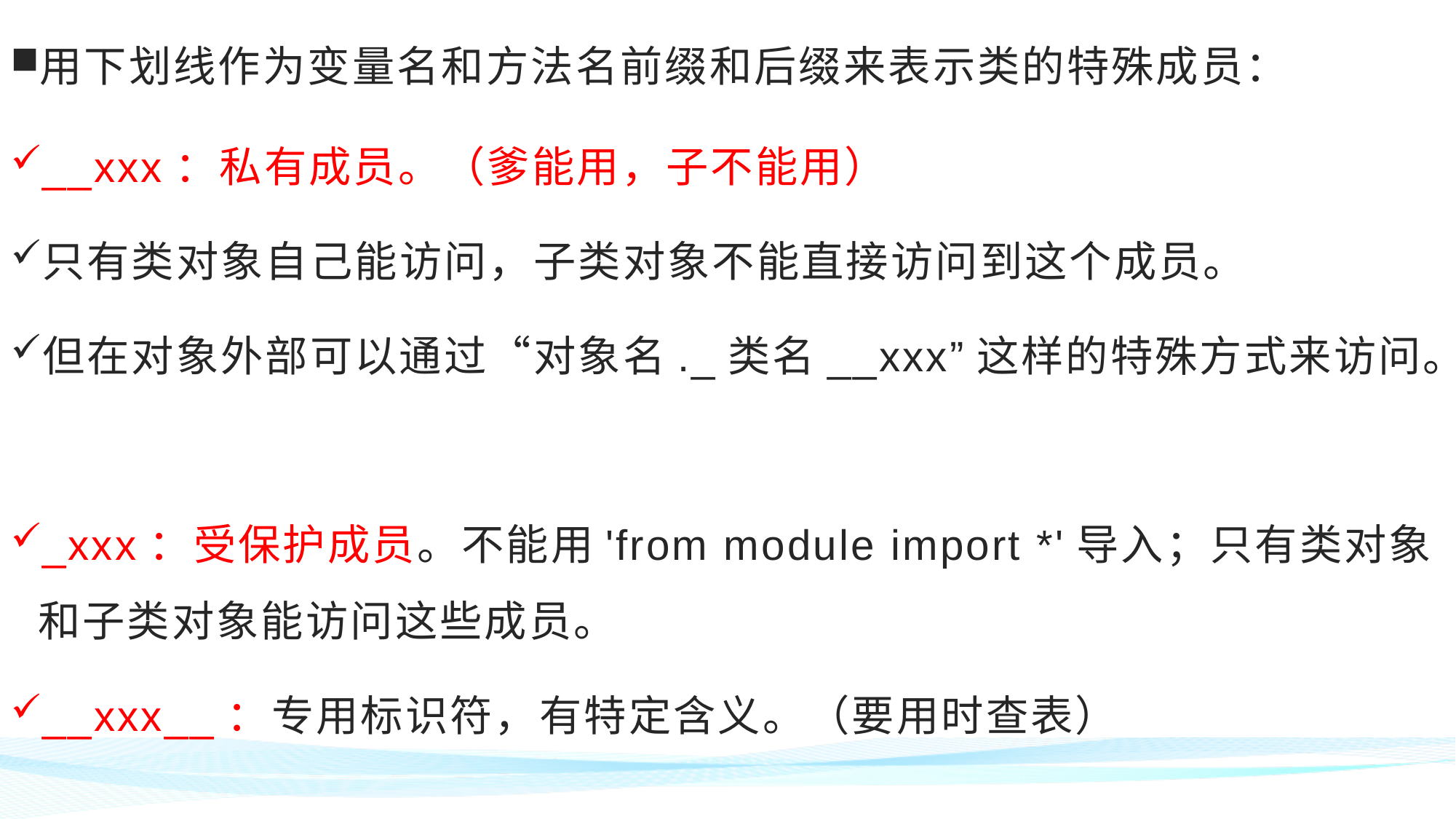

用下划线作为变量名和方法名前缀和后缀来表示类的特殊成员：
__xxx：私有成员。（爹能用，子不能用）
只有类对象自己能访问，子类对象不能直接访问到这个成员。
但在对象外部可以通过“对象名._类名__xxx”这样的特殊方式来访问。

_xxx：受保护成员。不能用'from module import *'导入；只有类对象和子类对象能访问这些成员。
__xxx__：专用标识符，有特定含义。（要用时查表）